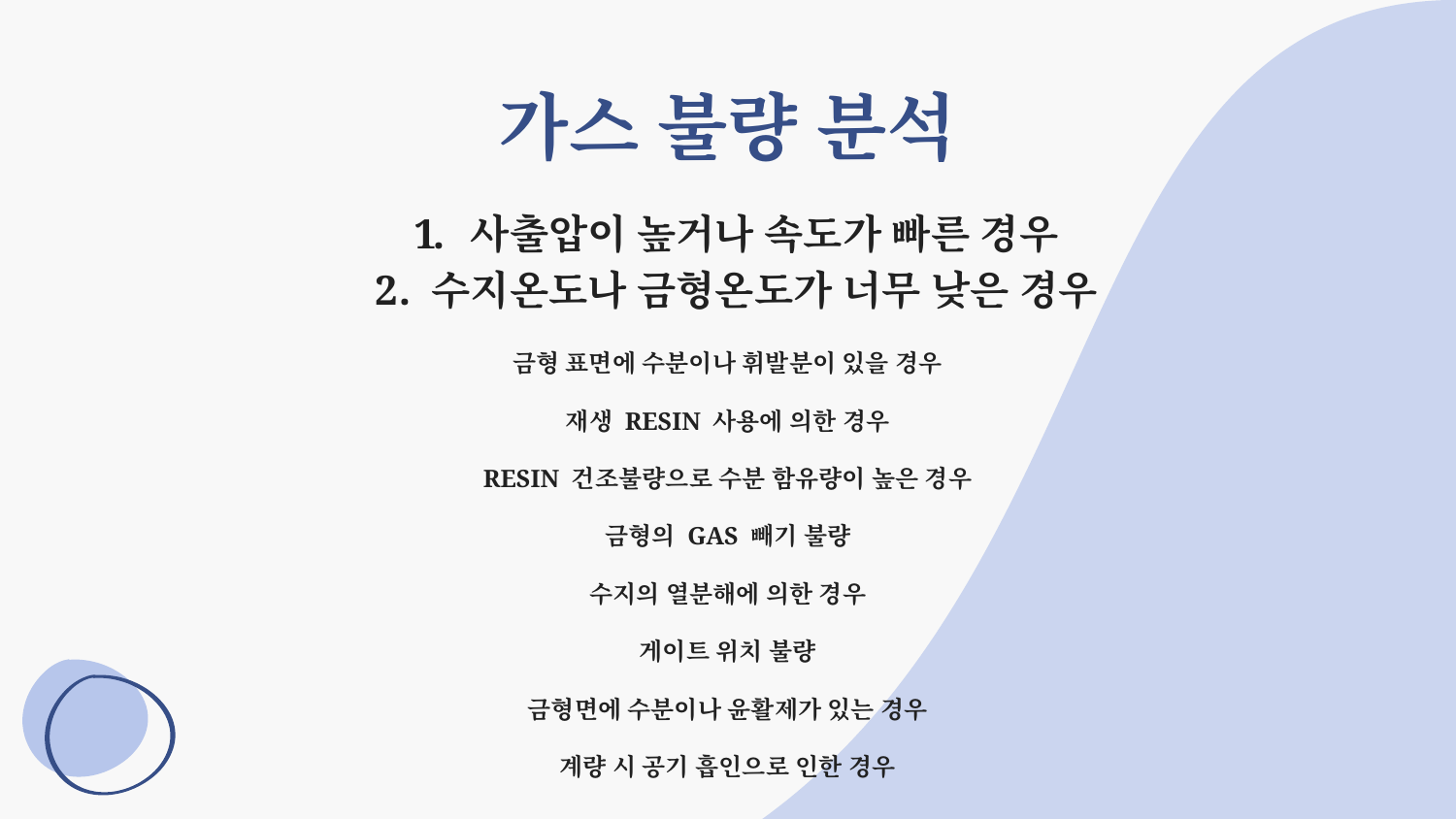

# 가스 불량 분석
사출압이 높거나 속도가 빠른 경우
수지온도나 금형온도가 너무 낮은 경우
금형 표면에 수분이나 휘발분이 있을 경우
재생 RESIN 사용에 의한 경우
RESIN 건조불량으로 수분 함유량이 높은 경우
금형의 GAS 빼기 불량
수지의 열분해에 의한 경우
게이트 위치 불량
금형면에 수분이나 윤활제가 있는 경우
계량 시 공기 흡인으로 인한 경우